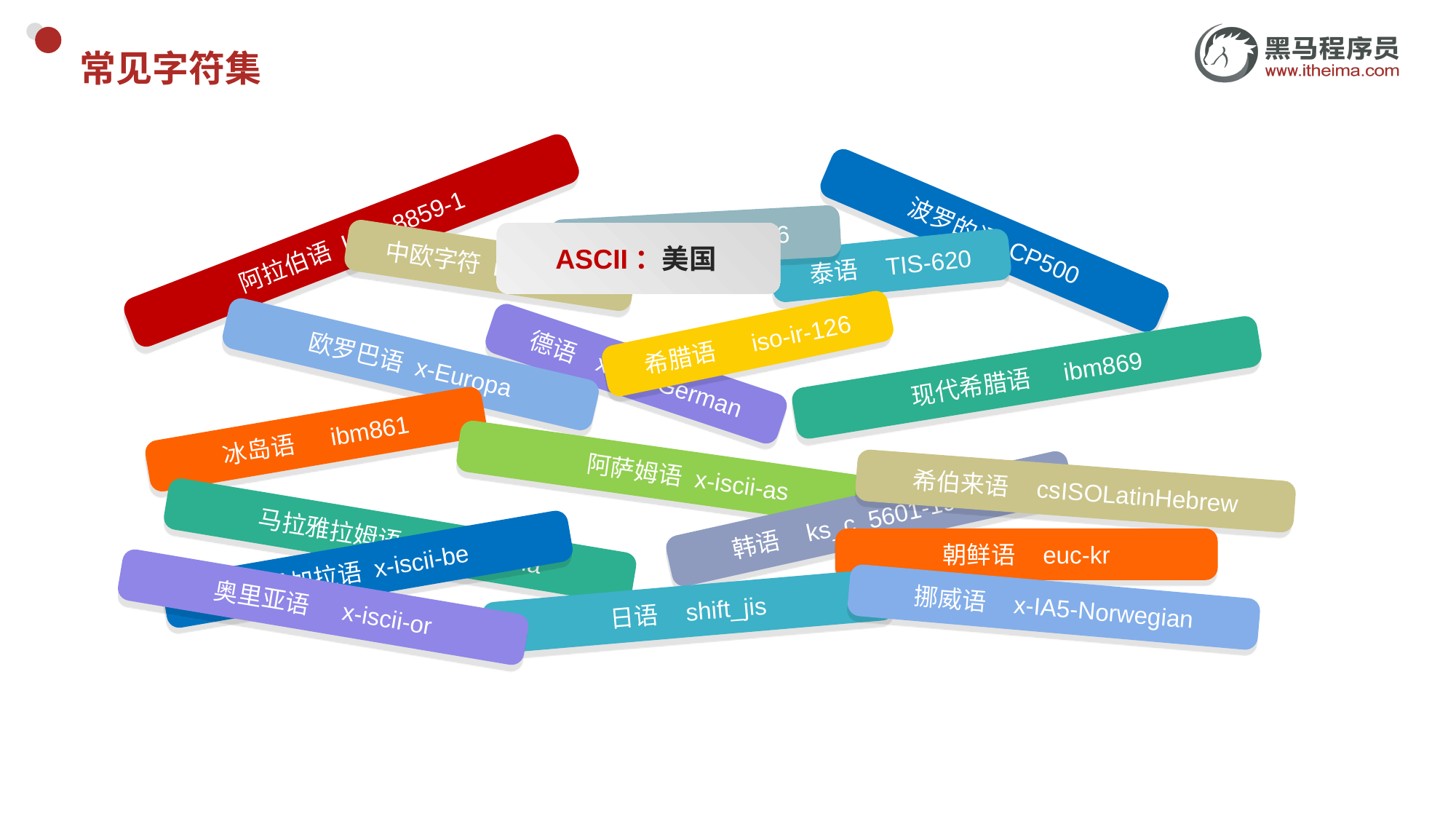

# 常见字符集
西里尔语	ibm866
波罗的语	CP500
阿拉伯语	ISO_8859-1

ASCII：美国
泰语    TIS-620
中欧字符	iso-ir-101
希腊语	iso-ir-126
欧罗巴语	x-Europa
德语   x-IA5-German
现代希腊语     ibm869
冰岛语	ibm861
阿萨姆语	x-iscii-as
希伯来语    csISOLatinHebrew
韩语    ks_c_5601-1987
马拉雅拉姆语      x-iscii-ma
朝鲜语    euc-kr
孟加拉语	x-iscii-be
奥里亚语     x-iscii-or
挪威语    x-IA5-Norwegian
日语    shift_jis